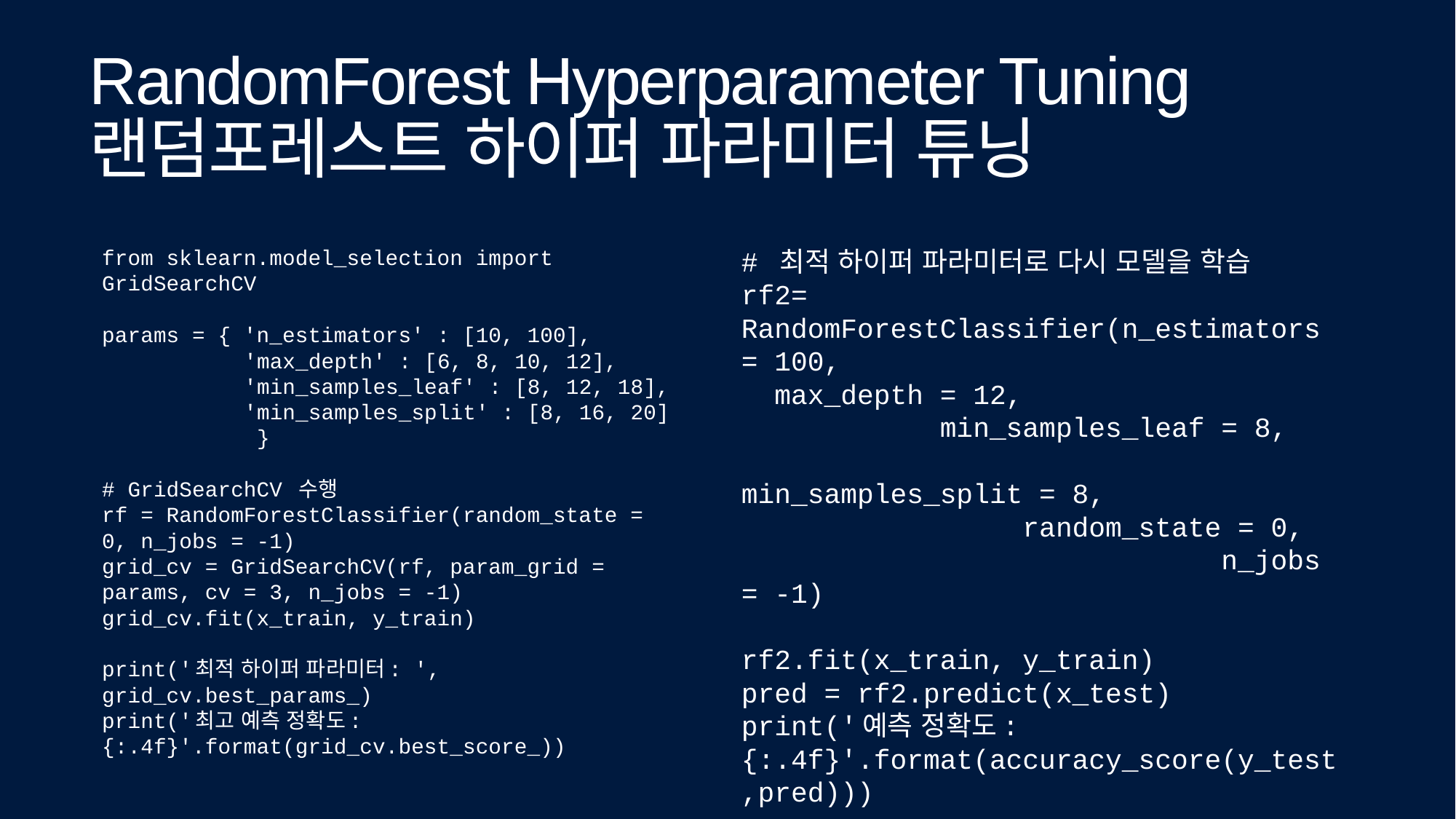

# RandomForest Hyperparameter Tuning 랜덤포레스트 하이퍼 파라미터 튜닝
from sklearn.model_selection import GridSearchCV

params = { 'n_estimators' : [10, 100],
           'max_depth' : [6, 8, 10, 12],
           'min_samples_leaf' : [8, 12, 18],
           'min_samples_split' : [8, 16, 20]
            }

# GridSearchCV 수행
rf = RandomForestClassifier(random_state = 0, n_jobs = -1)
grid_cv = GridSearchCV(rf, param_grid = params, cv = 3, n_jobs = -1)
grid_cv.fit(x_train, y_train)

print('최적 하이퍼 파라미터: ', grid_cv.best_params_)
print('최고 예측 정확도: {:.4f}'.format(grid_cv.best_score_))
# 최적 하이퍼 파라미터로 다시 모델을 학습
rf2= RandomForestClassifier(n_estimators = 100,                                 max_depth = 12,                                min_samples_leaf = 8,                                min_samples_split = 8,                                random_state = 0,                                n_jobs = -1)

rf2.fit(x_train, y_train)
pred = rf2.predict(x_test)
print('예측 정확도: {:.4f}'.format(accuracy_score(y_test,pred)))